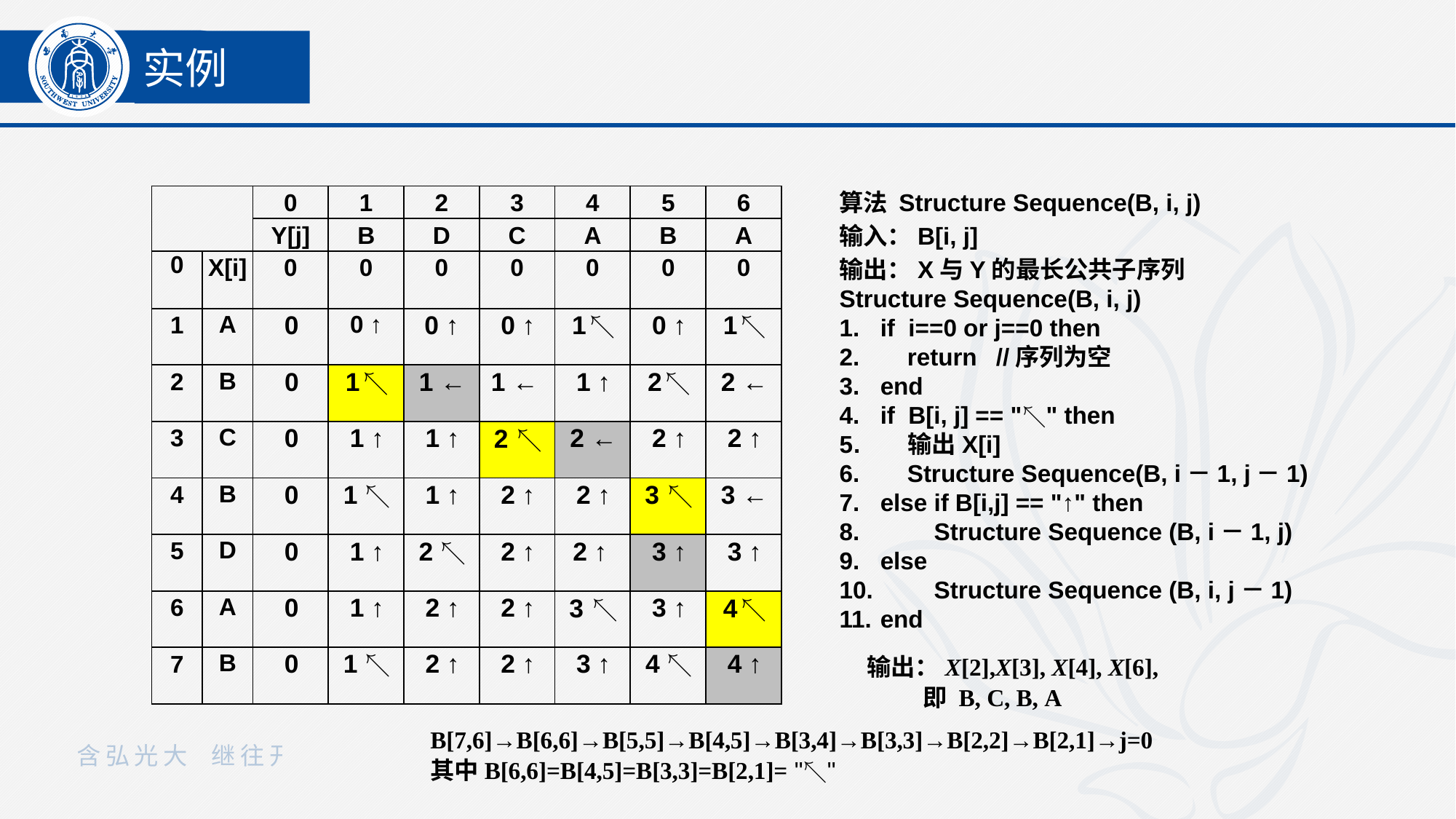

实例
算法 Structure Sequence(B, i, j)
输入：B[i, j]
输出：X与Y的最长公共子序列
Structure Sequence(B, i, j)
if  i==0 or j==0 then
    return	 //序列为空
end
if  B[i, j] == "↖" then
    输出X[i]
    Structure Sequence(B, i－1, j－1)
else if B[i,j] == "↑" then
        Structure Sequence (B, i－1, j)
else
        Structure Sequence (B, i, j－1)
end
|  |  | 0 | 1 | 2 | 3 | 4 | 5 | 6 |
| --- | --- | --- | --- | --- | --- | --- | --- | --- |
|  |  | Y[j] | B | D | C | A | B | A |
| 0 | X[i] | 0 | 0 | 0 | 0 | 0 | 0 | 0 |
| 1 | A | 0 | 0 ↑ | 0 ↑ | 0 ↑ | 1 ↖ | 0 ↑ | 1 ↖ |
| 2 | B | 0 | 1 ↖ | 1 ← | 1 ← | 1 ↑ | 2 ↖ | 2 ← |
| 3 | C | 0 | 1 ↑ | 1 ↑ | 2 ↖ | 2 ← | 2 ↑ | 2 ↑ |
| 4 | B | 0 | 1 ↖ | 1 ↑ | 2 ↑ | 2 ↑ | 3 ↖ | 3 ← |
| 5 | D | 0 | 1 ↑ | 2 ↖ | 2 ↑ | 2 ↑ | 3 ↑ | 3 ↑ |
| 6 | A | 0 | 1 ↑ | 2 ↑ | 2 ↑ | 3 ↖ | 3 ↑ | 4 ↖ |
| 7 | B | 0 | 1 ↖ | 2 ↑ | 2 ↑ | 3 ↑ | 4 ↖ | 4 ↑ |
输出：X[2],X[3], X[4], X[6],
    即 B, C, B, A
B[7,6]→B[6,6]→B[5,5]→B[4,5]→B[3,4]→B[3,3]→B[2,2]→B[2,1]→j=0
其中B[6,6]=B[4,5]=B[3,3]=B[2,1]= "↖"